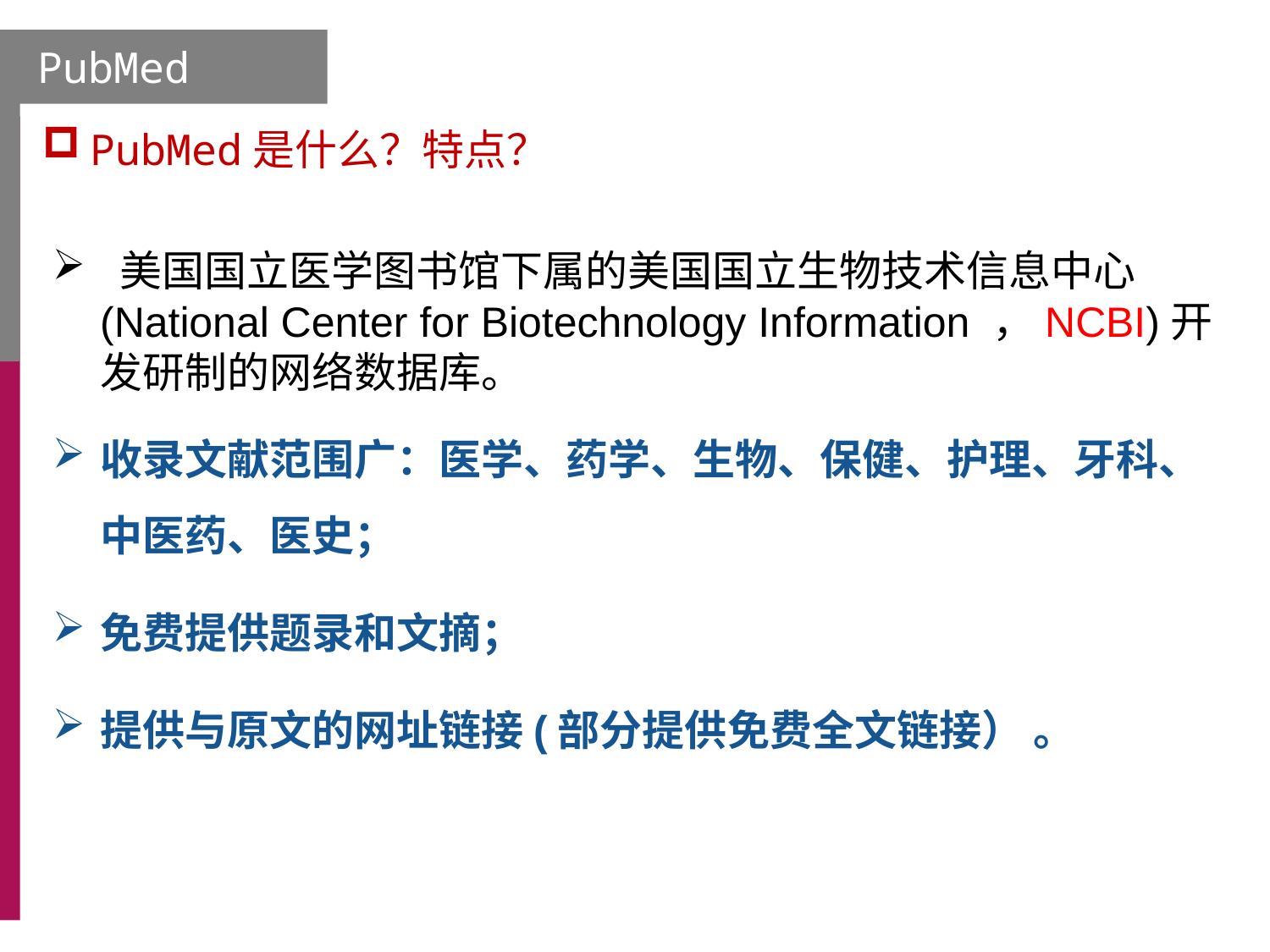

PubMed
# PubMed是什么？特点？
 美国国立医学图书馆下属的美国国立生物技术信息中心(National Center for Biotechnology Information ，NCBI)开发研制的网络数据库。
收录文献范围广：医学、药学、生物、保健、护理、牙科、中医药、医史；
免费提供题录和文摘；
提供与原文的网址链接(部分提供免费全文链接） 。